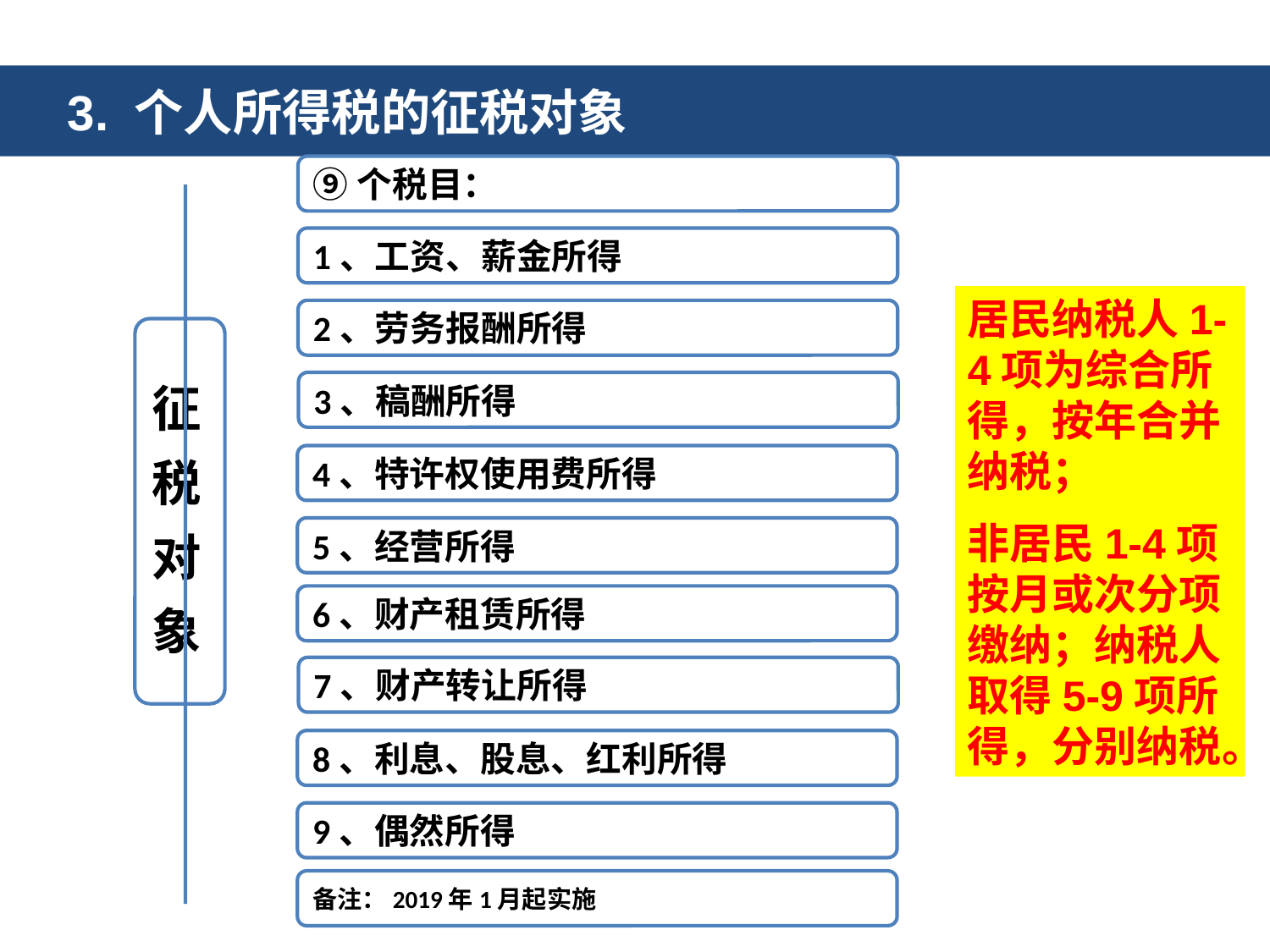

3. 个人所得税的征税对象
⑨个税目：

1、工资、薪金所得
2、劳务报酬所得
征
税
对
象
3、稿酬所得

4、特许权使用费所得

5、经营所得
6、财产租赁所得

7、财产转让所得
8、利息、股息、红利所得
9、偶然所得

备注：2019年1月起实施

居民纳税人1-4项为综合所得，按年合并纳税；
非居民1-4项按月或次分项缴纳；纳税人取得5-9项所得，分别纳税。